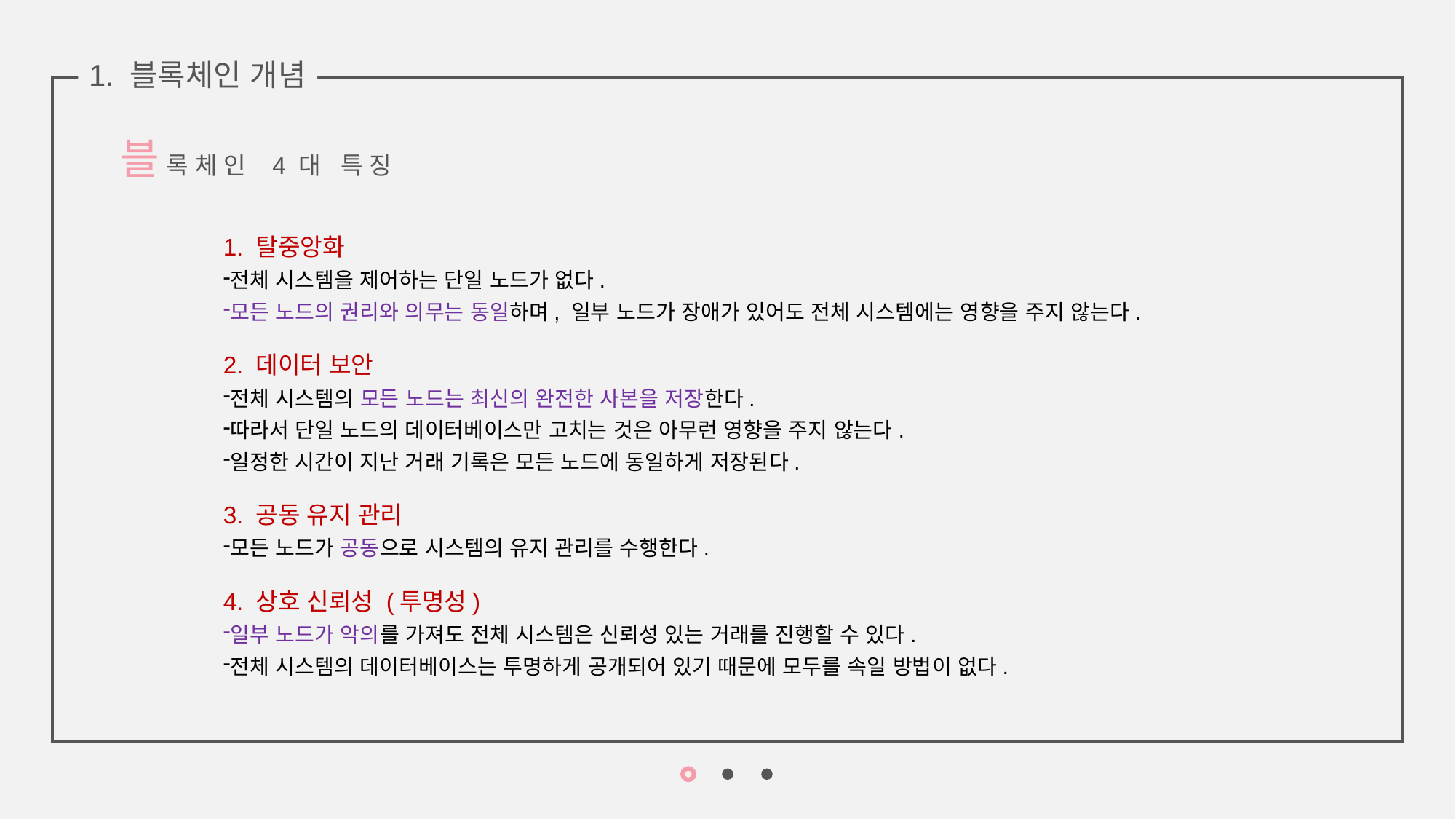

1. 블록체인 개념

블 록 체 인   4 대   특 징

1. 탈중앙화
전체 시스템을 제어하는 단일 노드가 없다.
모든 노드의 권리와 의무는 동일하며, 일부 노드가 장애가 있어도 전체 시스템에는 영향을 주지 않는다.
2. 데이터 보안
전체 시스템의 모든 노드는 최신의 완전한 사본을 저장한다.
따라서 단일 노드의 데이터베이스만 고치는 것은 아무런 영향을 주지 않는다.
일정한 시간이 지난 거래 기록은 모든 노드에 동일하게 저장된다.
3. 공동 유지 관리
모든 노드가 공동으로 시스템의 유지 관리를 수행한다.
4. 상호 신뢰성 (투명성)
일부 노드가 악의를 가져도 전체 시스템은 신뢰성 있는 거래를 진행할 수 있다.
전체 시스템의 데이터베이스는 투명하게 공개되어 있기 때문에 모두를 속일 방법이 없다.